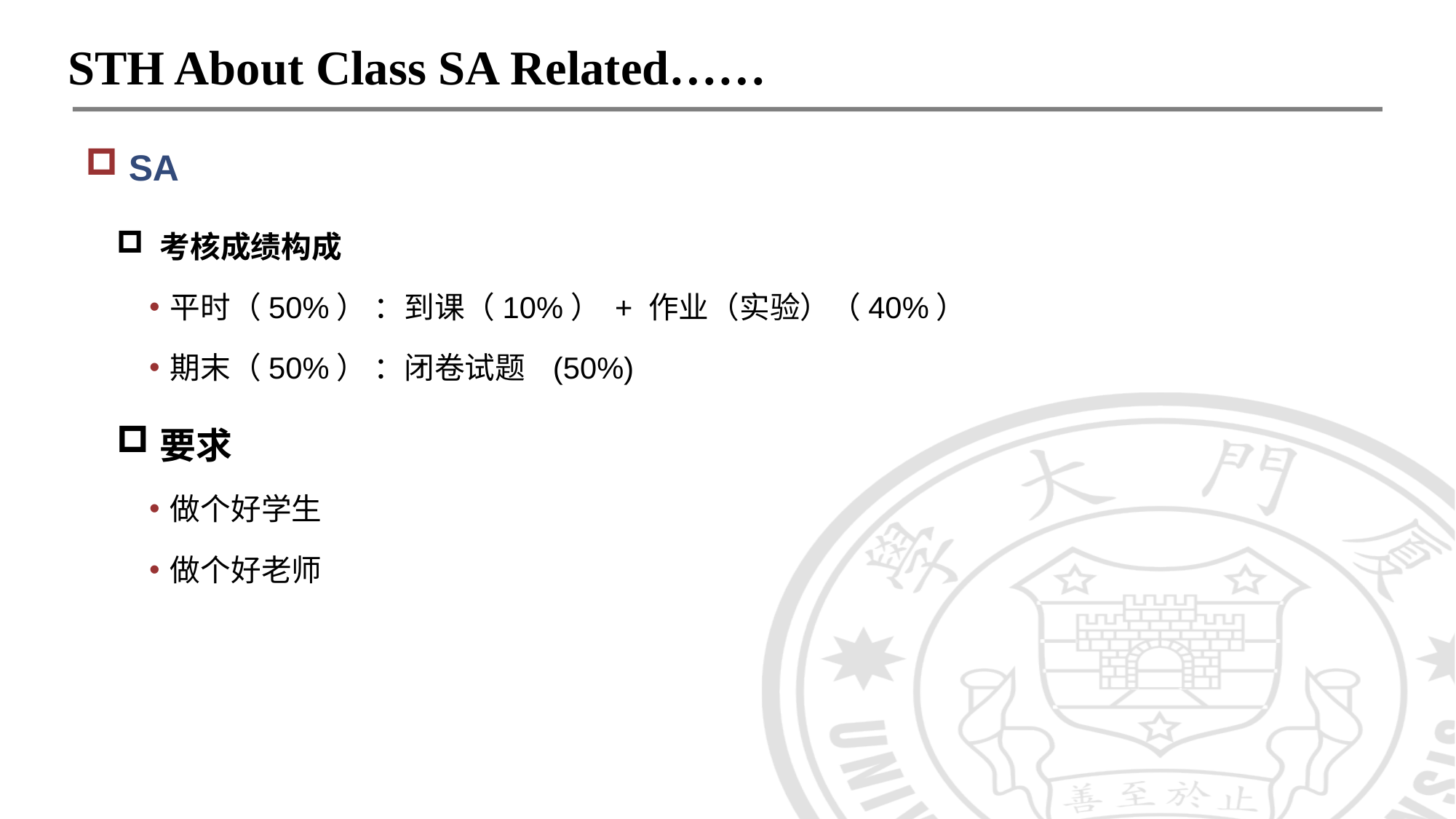

STH About Class SA Related……
SA
考核成绩构成
平时（50%） ：到课（10%） + 作业（实验）（40%）
期末（50%） ：闭卷试题   (50%)
要求
做个好学生
做个好老师